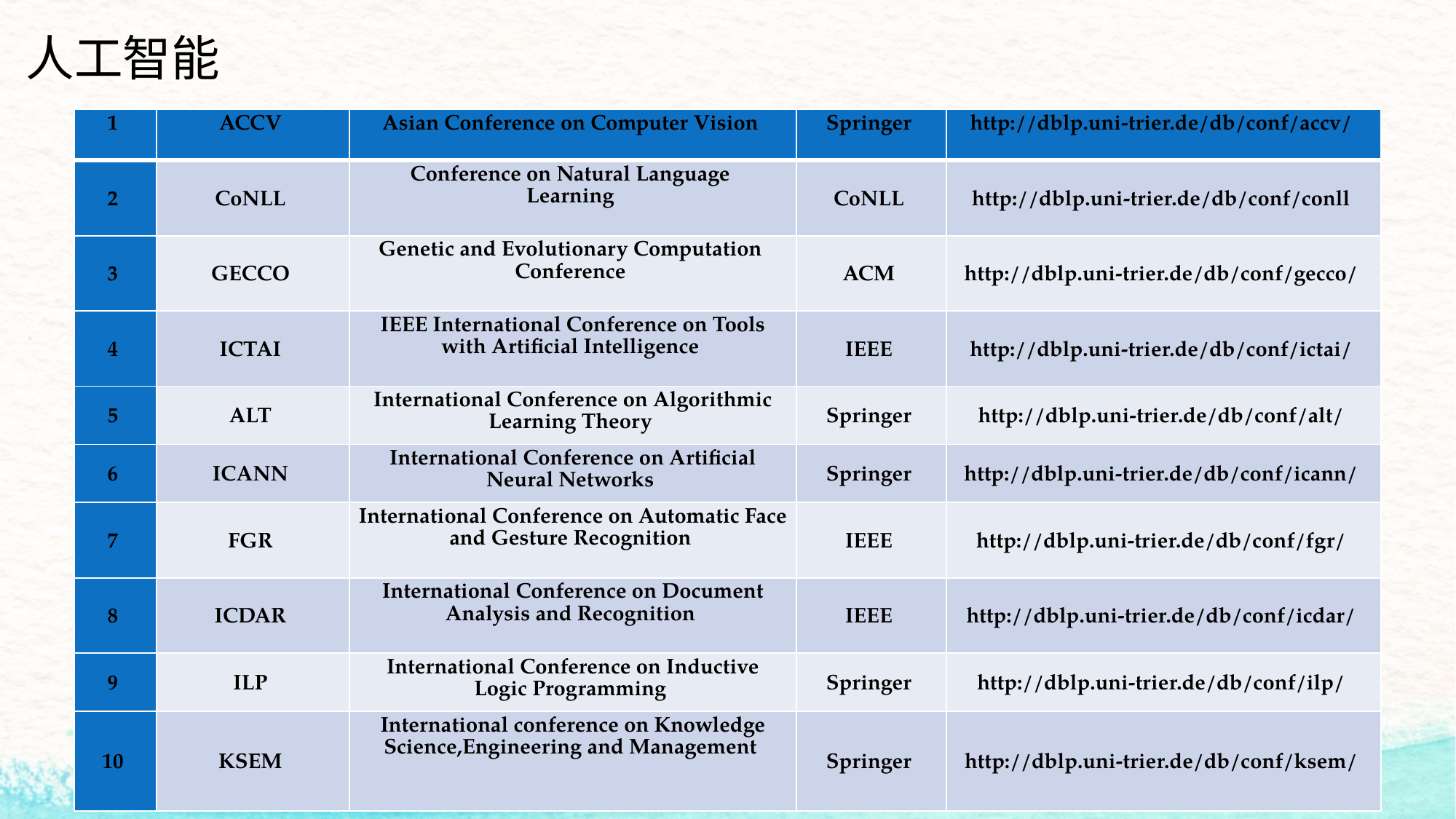

人工智能
| 1 | ACCV | Asian Conference on Computer Vision | Springer | http://dblp.uni-trier.de/db/conf/accv/ |
| --- | --- | --- | --- | --- |
| 2 | CoNLL | Conference on Natural Language Learning | CoNLL | http://dblp.uni-trier.de/db/conf/conll |
| 3 | GECCO | Genetic and Evolutionary Computation Conference | ACM | http://dblp.uni-trier.de/db/conf/gecco/ |
| 4 | ICTAI | IEEE International Conference on Tools with Artificial Intelligence | IEEE | http://dblp.uni-trier.de/db/conf/ictai/ |
| 5 | ALT | International Conference on Algorithmic Learning Theory | Springer | http://dblp.uni-trier.de/db/conf/alt/ |
| 6 | ICANN | International Conference on Artificial Neural Networks | Springer | http://dblp.uni-trier.de/db/conf/icann/ |
| 7 | FGR | International Conference on Automatic Face and Gesture Recognition | IEEE | http://dblp.uni-trier.de/db/conf/fgr/ |
| 8 | ICDAR | International Conference on Document Analysis and Recognition | IEEE | http://dblp.uni-trier.de/db/conf/icdar/ |
| 9 | ILP | International Conference on Inductive Logic Programming | Springer | http://dblp.uni-trier.de/db/conf/ilp/ |
| 10 | KSEM | International conference on Knowledge Science,Engineering and Management | Springer | http://dblp.uni-trier.de/db/conf/ksem/ |